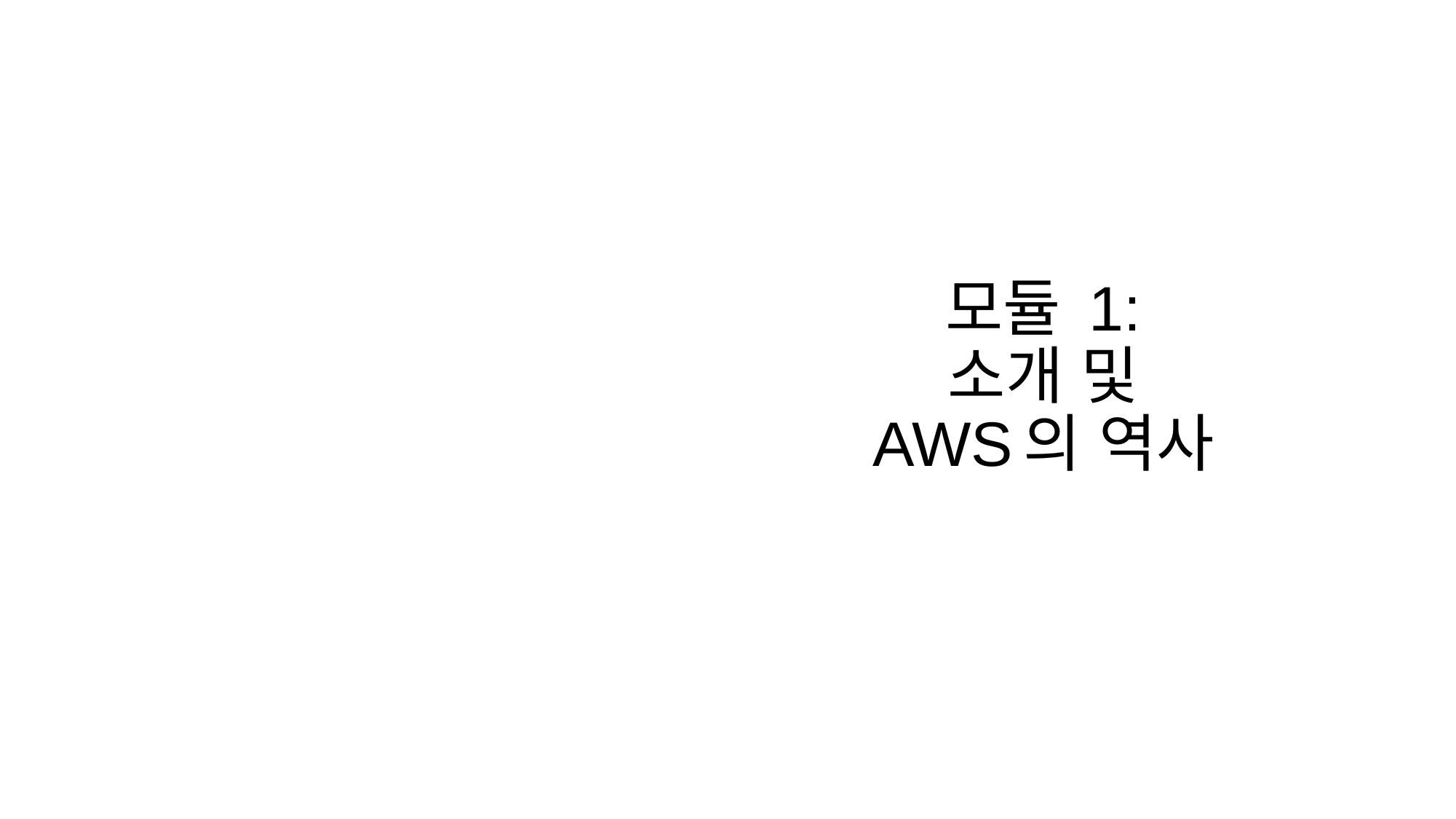

# 모듈 1: 소개 및 AWS의 역사